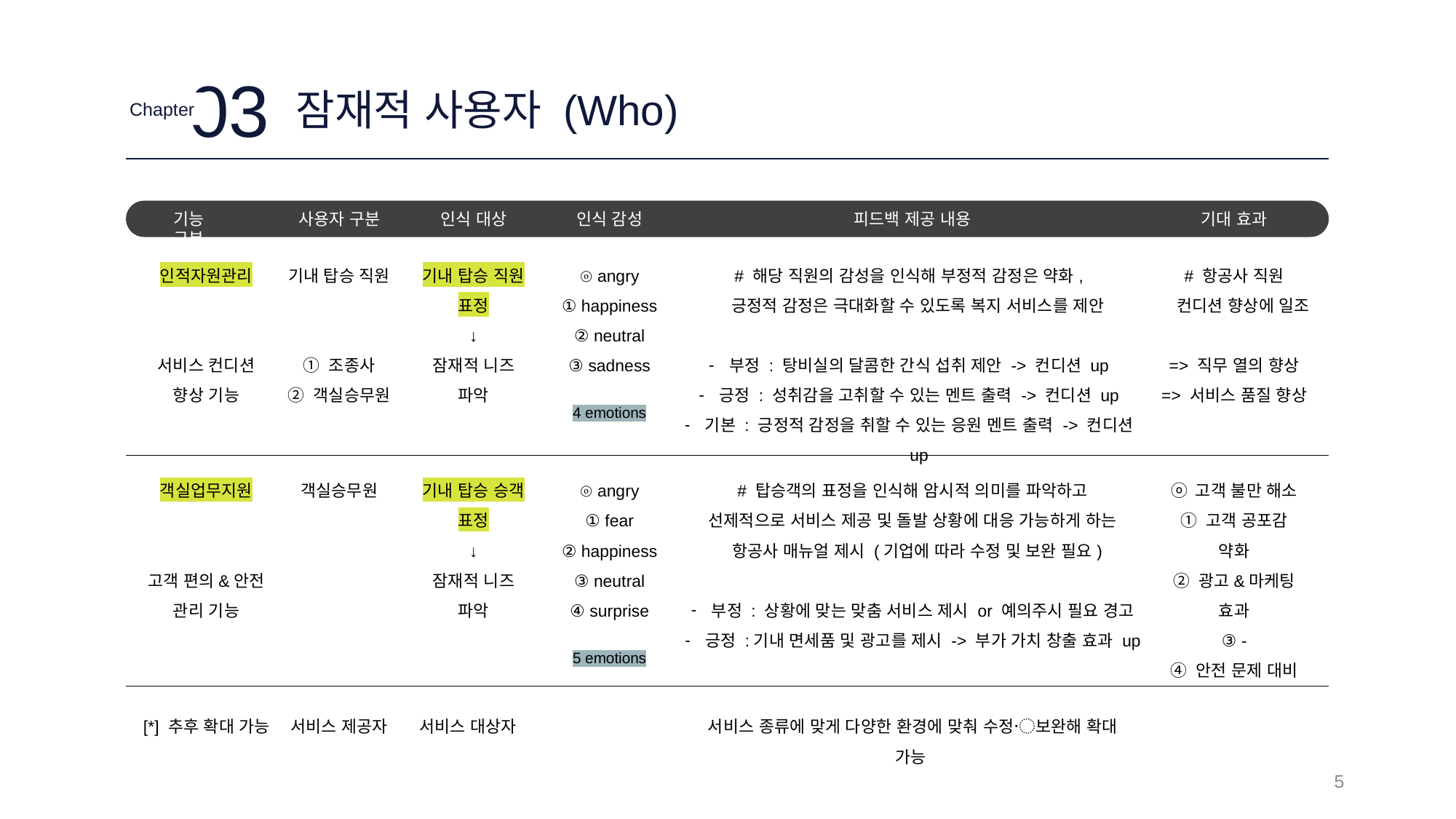

03
Chapter
잠재적 사용자 (Who)

기능 구분
사용자 구분
인식 대상
인식 감성
피드백 제공 내용
기대 효과
인적자원관리

서비스 컨디션
향상 기능
기내 탑승 직원

① 조종사
② 객실승무원
기내 탑승 직원
표정
↓
잠재적 니즈
파악
ⓞ angry
① happiness
② neutral
③ sadness

4 emotions
# 해당 직원의 감성을 인식해 부정적 감정은 약화,
   긍정적 감정은 극대화할 수 있도록 복지 서비스를 제안

부정 : 탕비실의 달콤한 간식 섭취 제안 -> 컨디션 up
긍정 : 성취감을 고취할 수 있는 멘트 출력 -> 컨디션 up
기본 : 긍정적 감정을 취할 수 있는 응원 멘트 출력 -> 컨디션 up
# 항공사 직원
   컨디션 향상에 일조

=> 직무 열의 향상
=> 서비스 품질 향상
객실업무지원

고객 편의&안전
관리 기능
객실승무원
기내 탑승 승객
표정
↓
잠재적 니즈
파악
ⓞ angry
① fear
② happiness
③ neutral
④ surprise

5 emotions
# 탑승객의 표정을 인식해 암시적 의미를 파악하고
선제적으로 서비스 제공 및 돌발 상황에 대응 가능하게 하는
 항공사 매뉴얼 제시 (기업에 따라 수정 및 보완 필요)

부정 : 상황에 맞는 맞춤 서비스 제시 or 예의주시 필요 경고
긍정 :기내 면세품 및 광고를 제시 -> 부가 가치 창출 효과 up
ⓞ 고객 불만 해소
① 고객 공포감 약화
② 광고&마케팅 효과
③ -
④ 안전 문제 대비
[*] 추후 확대 가능
서비스 제공자
서비스 대상자
서비스 종류에 맞게 다양한 환경에 맞춰 수정〮보완해 확대 가능
5